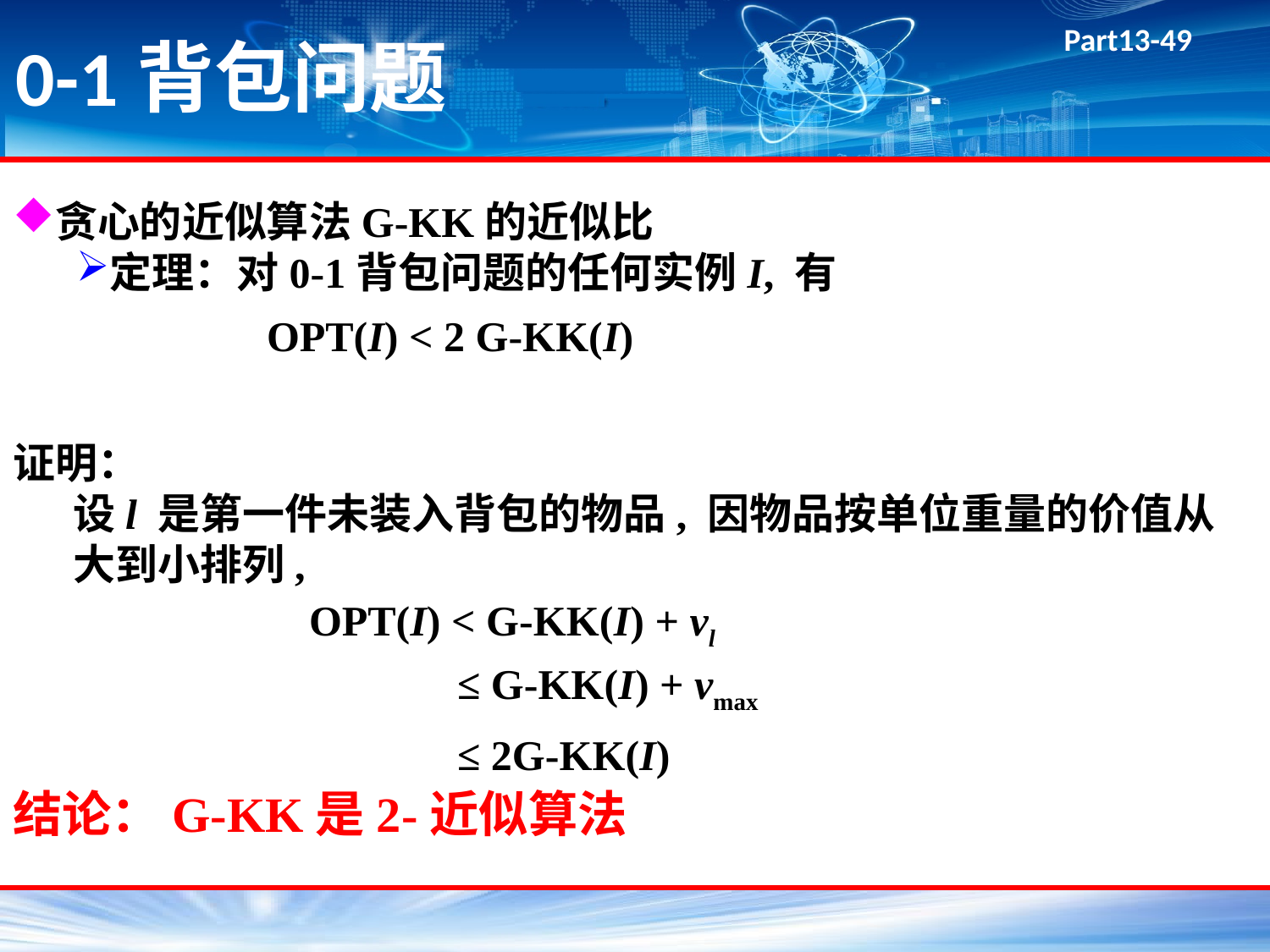

# 0-1背包问题
贪心的近似算法G-KK的近似比
定理：对0-1背包问题的任何实例I, 有
                        OPT(I) < 2 G-KK(I)

证明：
设l 是第一件未装入背包的物品, 因物品按单位重量的价值从大到小排列,
                            OPT(I) < G-KK(I) + vl
                                          ≤ G-KK(I) + vmax
                                          ≤ 2G-KK(I)
结论：G-KK是2-近似算法